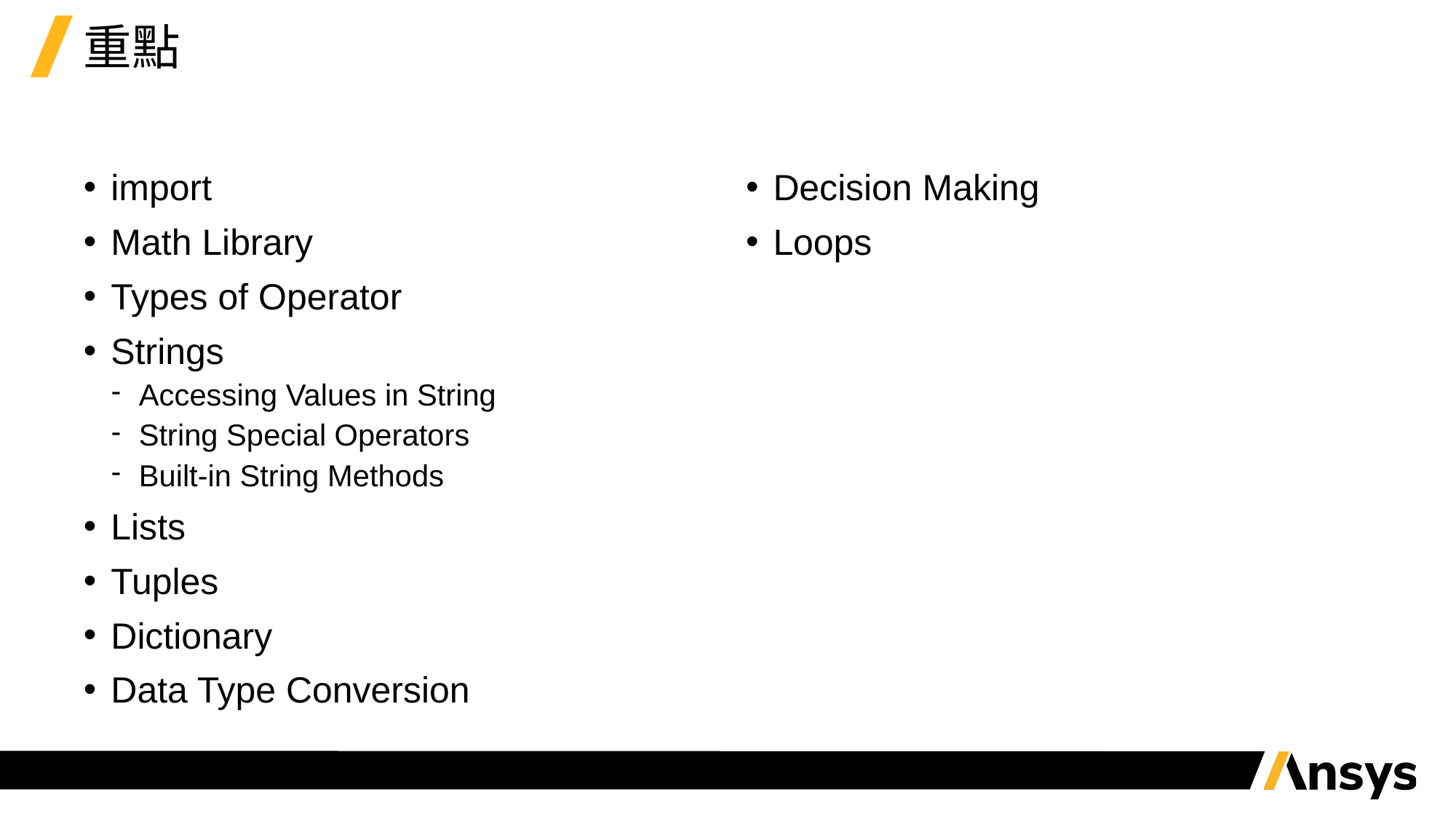

# 重點
import
Math Library
Types of Operator
Strings
Accessing Values in String
String Special Operators
Built-in String Methods
Lists
Tuples
Dictionary
Data Type Conversion
Decision Making
Loops